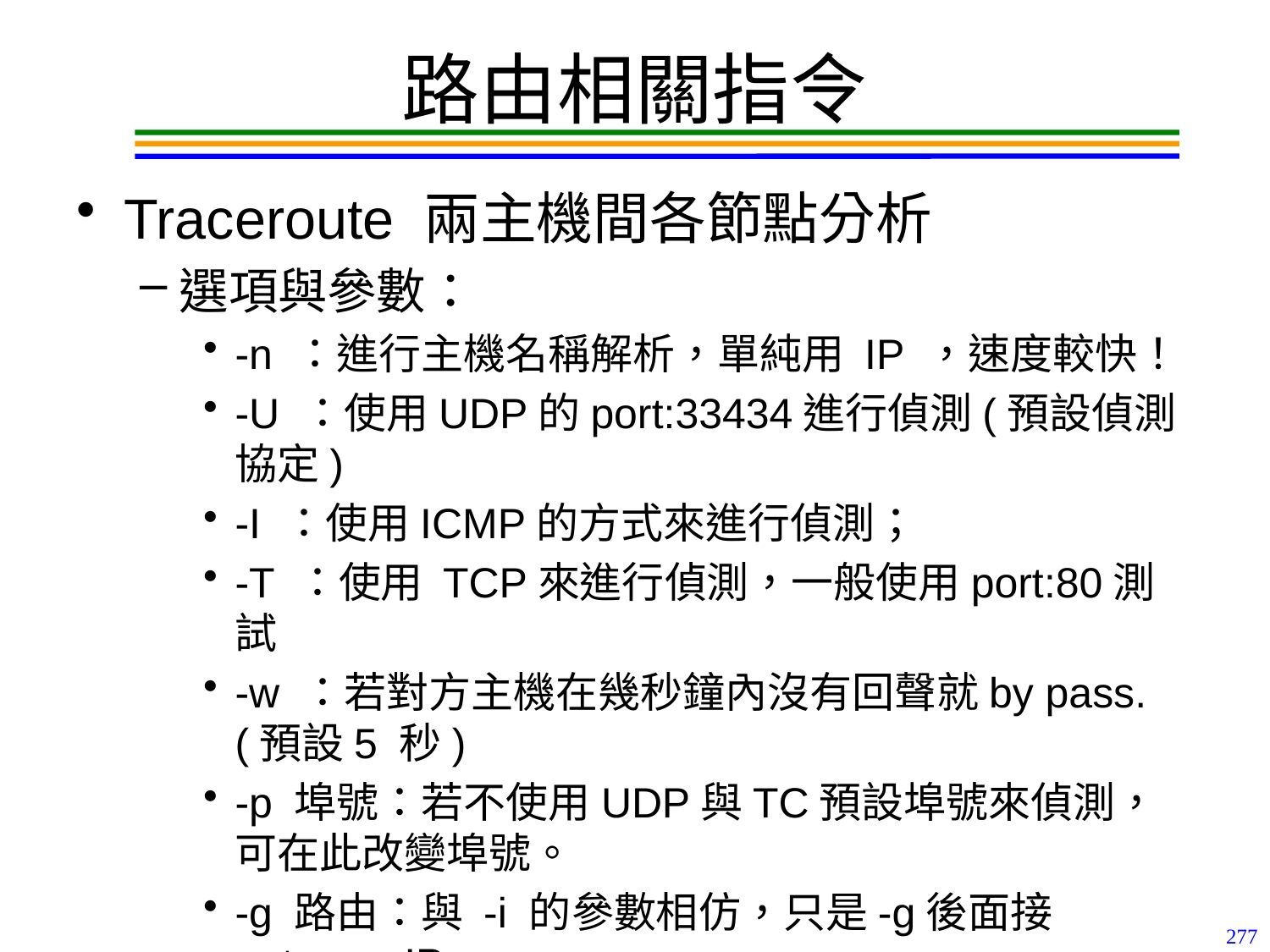

# 路由相關指令
Traceroute 兩主機間各節點分析
選項與參數：
-n ：進行主機名稱解析，單純用 IP ，速度較快！
-U ：使用UDP的port:33434進行偵測(預設偵測協定)
-I ：使用ICMP的方式來進行偵測；
-T ：使用 TCP來進行偵測，一般使用port:80測試
-w ：若對方主機在幾秒鐘內沒有回聲就by pass.(預設5 秒)
-p 埠號：若不使用UDP與TC預設埠號來偵測，可在此改變埠號。
-g 路由：與 -i 的參數相仿，只是-g後面接gateway IP。
277